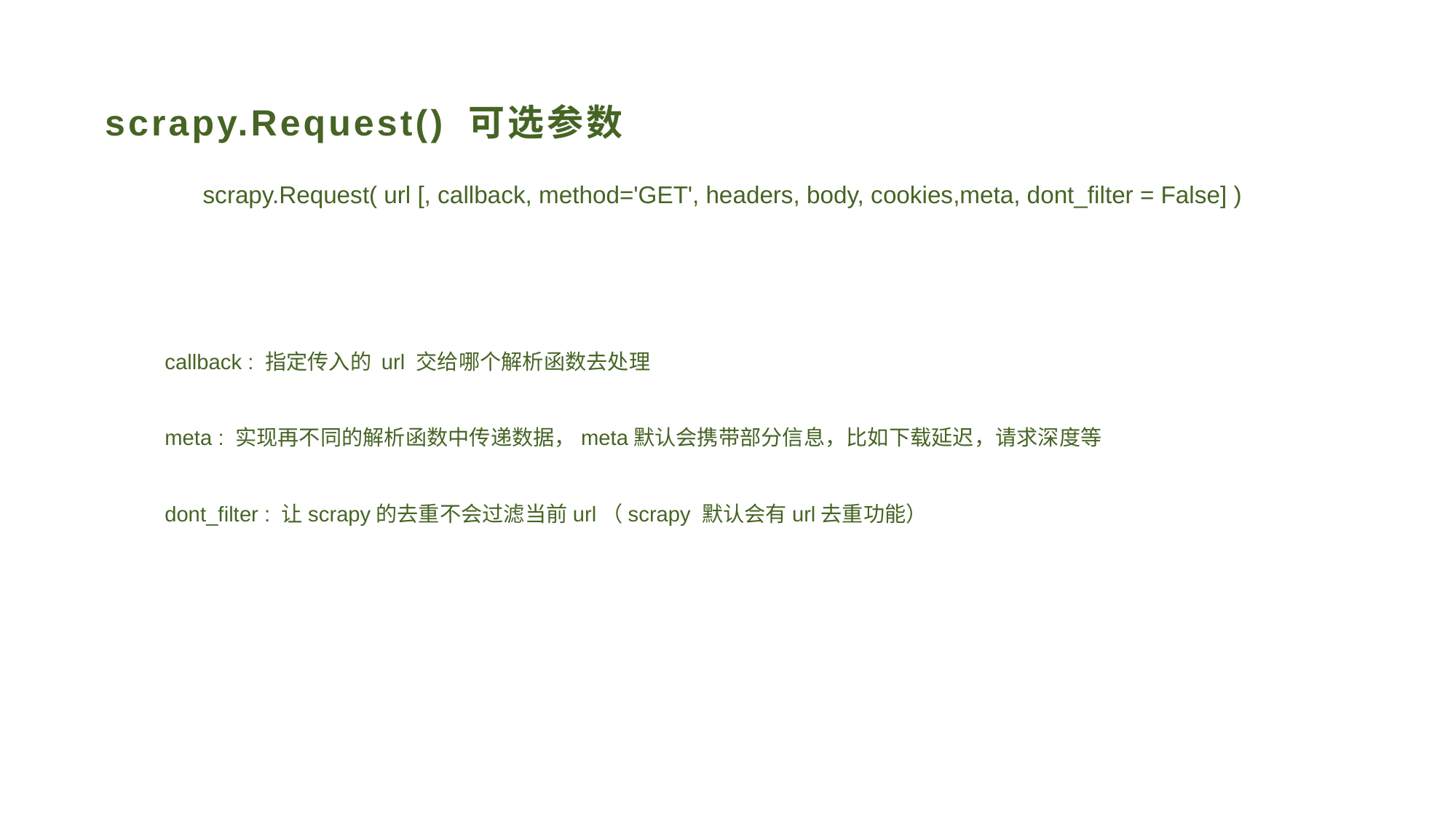

# scrapy.Request() 可选参数
scrapy.Request( url [, callback, method='GET', headers, body, cookies,meta, dont_filter = False] )

callback : 指定传入的 url 交给哪个解析函数去处理
meta : 实现再不同的解析函数中传递数据，meta默认会携带部分信息，比如下载延迟，请求深度等
dont_filter : 让scrapy的去重不会过滤当前url（scrapy 默认会有url去重功能）